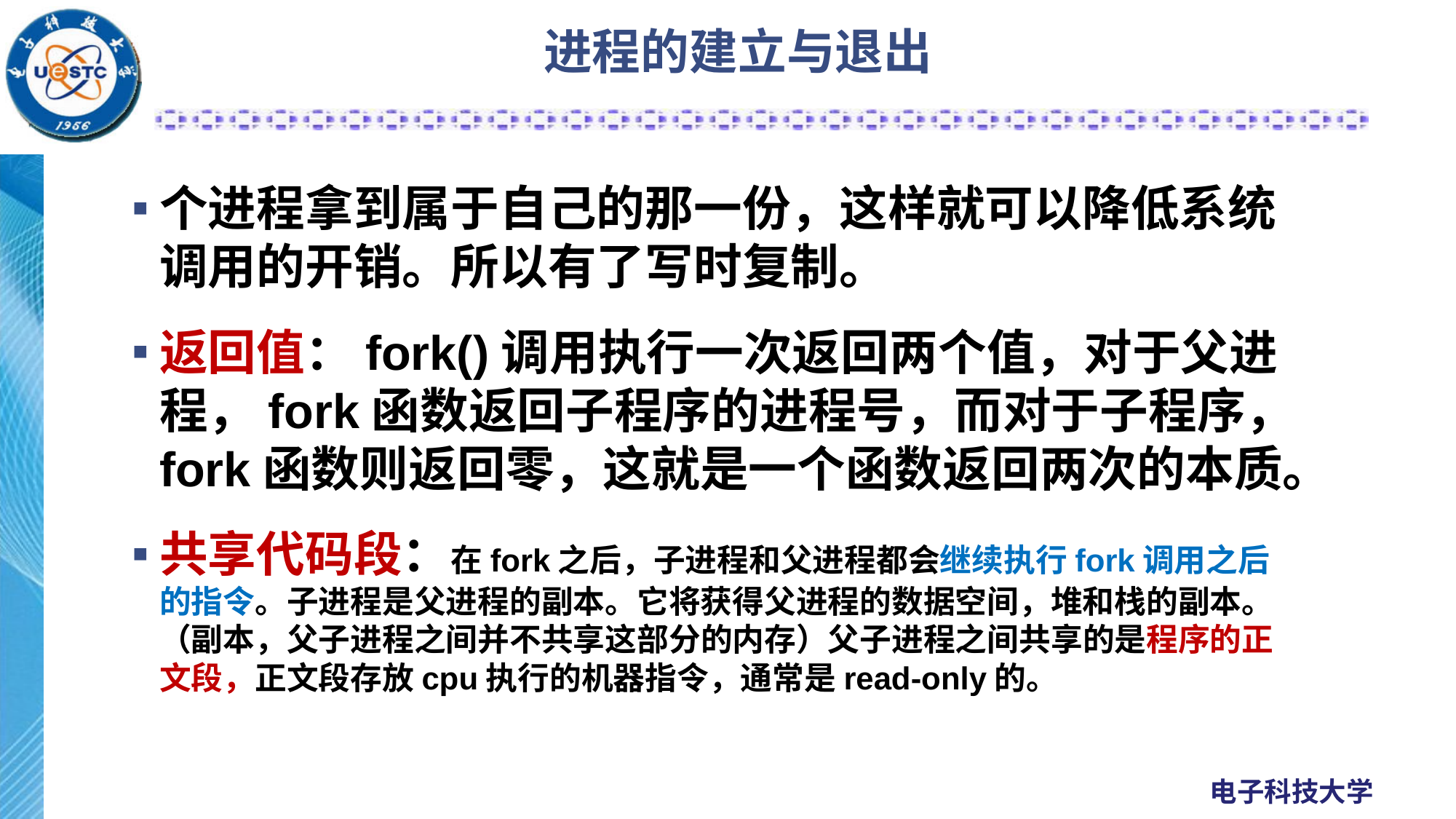

# 进程的建立与退出
个进程拿到属于自己的那一份，这样就可以降低系统调用的开销。所以有了写时复制。
返回值：fork()调用执行一次返回两个值，对于父进程，fork函数返回子程序的进程号，而对于子程序，fork函数则返回零，这就是一个函数返回两次的本质。
共享代码段：在fork之后，子进程和父进程都会继续执行fork调用之后的指令。子进程是父进程的副本。它将获得父进程的数据空间，堆和栈的副本。（副本，父子进程之间并不共享这部分的内存）父子进程之间共享的是程序的正文段，正文段存放cpu执行的机器指令，通常是read-only的。